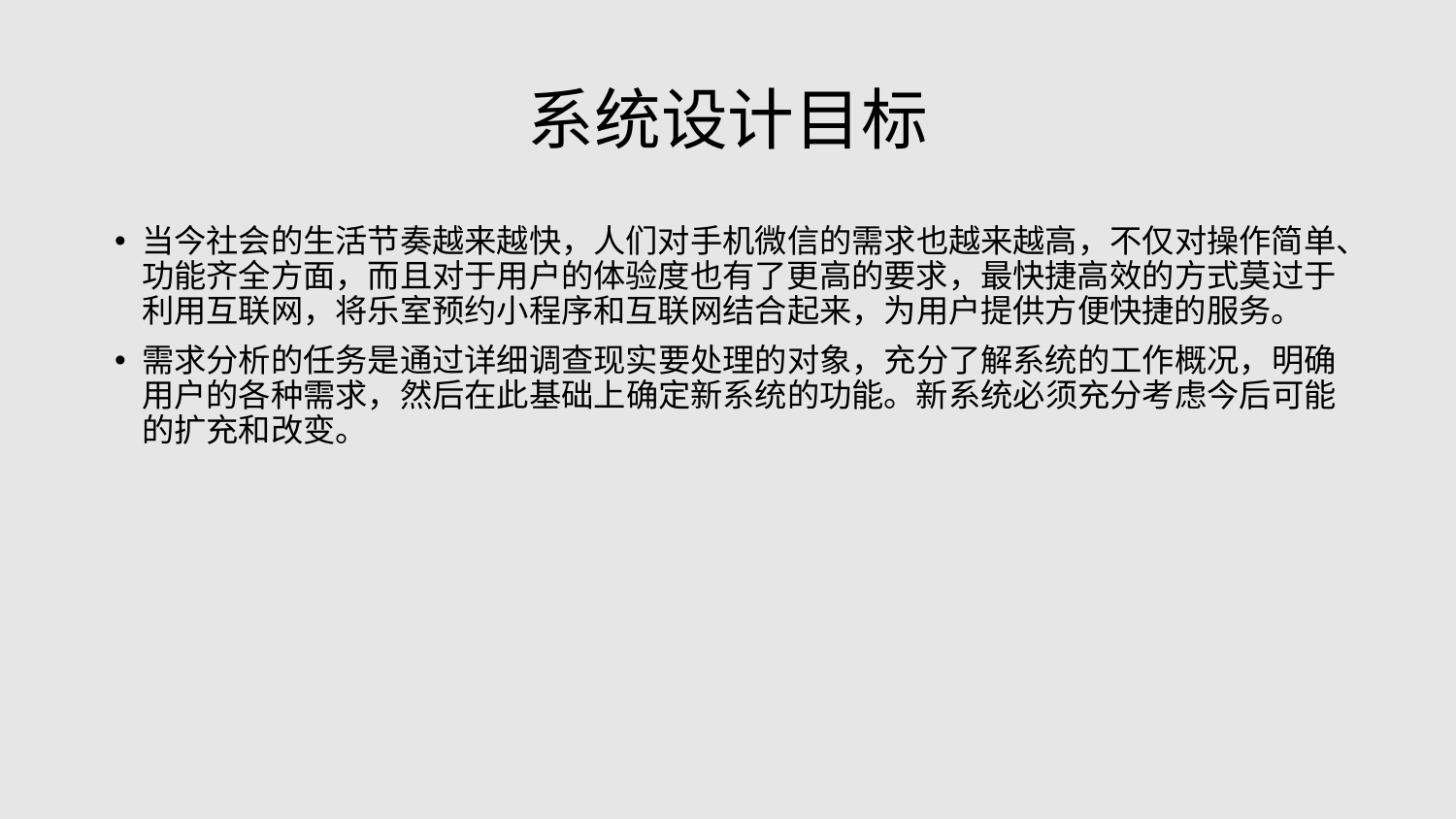

# 系统设计目标
当今社会的生活节奏越来越快，人们对手机微信的需求也越来越高，不仅对操作简单、功能齐全方面，而且对于用户的体验度也有了更高的要求，最快捷高效的方式莫过于利用互联网，将乐室预约小程序和互联网结合起来，为用户提供方便快捷的服务。
需求分析的任务是通过详细调查现实要处理的对象，充分了解系统的工作概况，明确用户的各种需求，然后在此基础上确定新系统的功能。新系统必须充分考虑今后可能的扩充和改变。